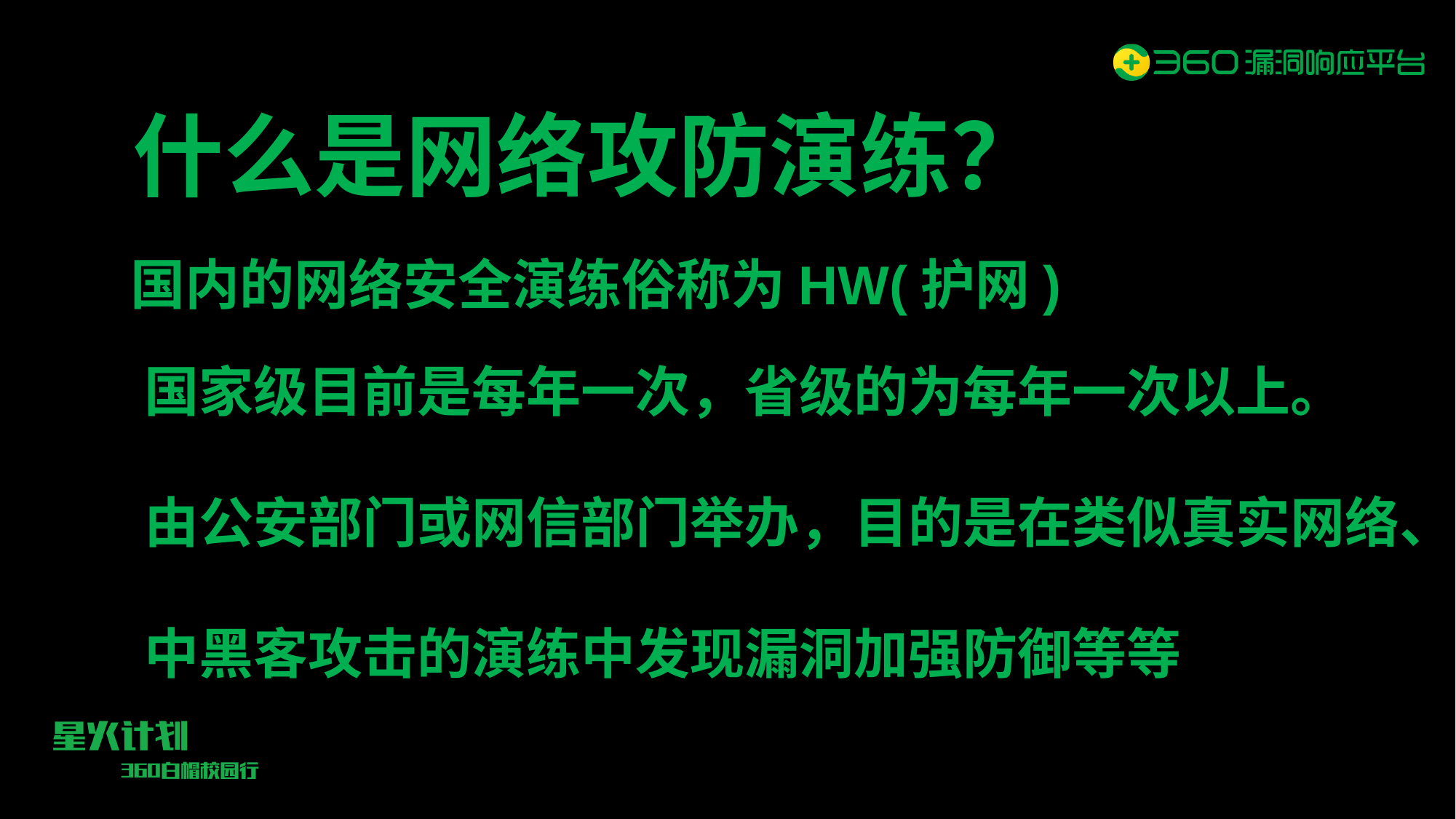

什么是网络攻防演练？
国内的网络安全演练俗称为HW(护网)
国家级目前是每年一次，省级的为每年一次以上。

由公安部门或网信部门举办，目的是在类似真实网络、

中黑客攻击的演练中发现漏洞加强防御等等